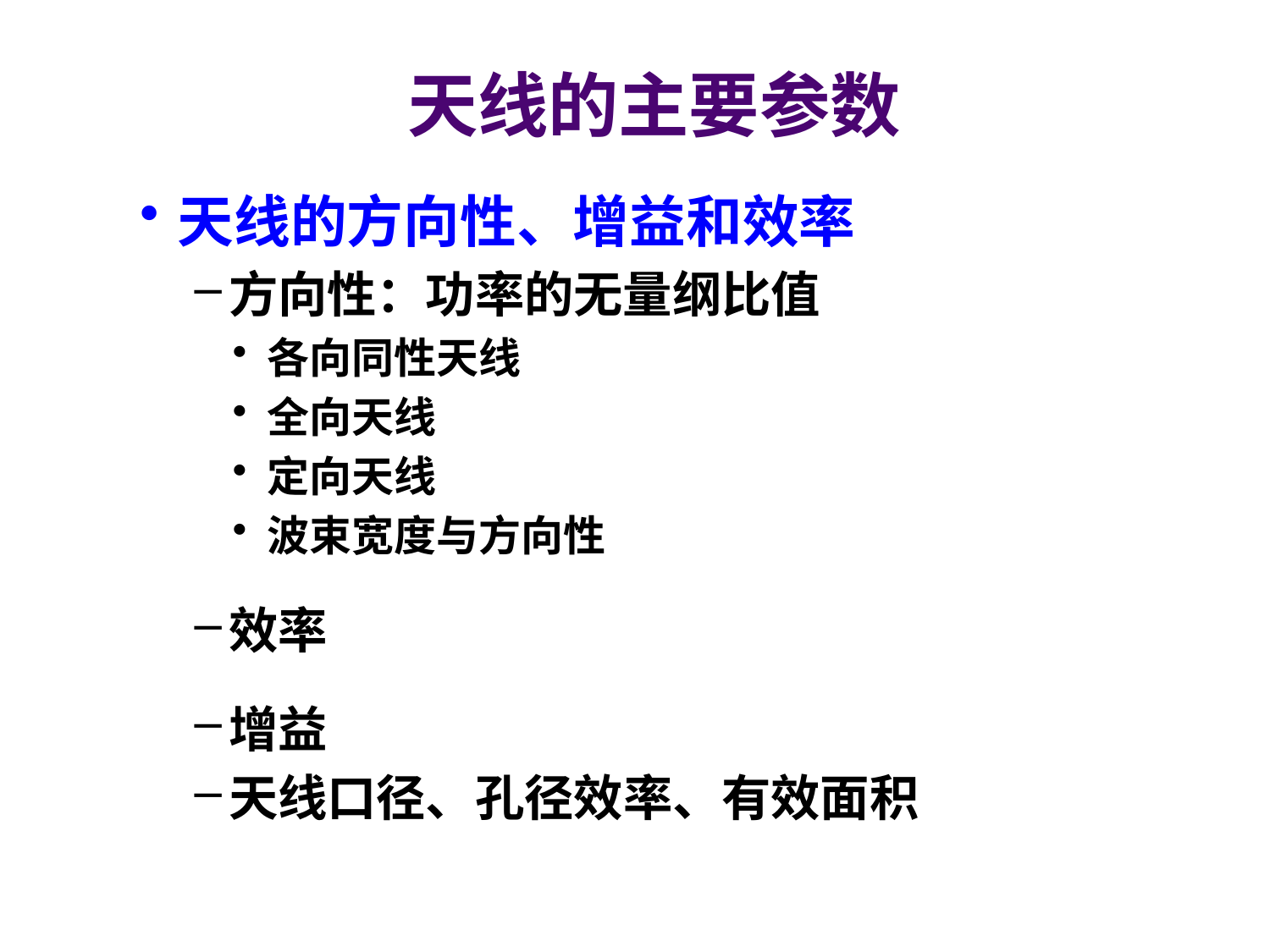

天线的主要参数
天线的方向性、增益和效率
方向性：功率的无量纲比值
各向同性天线
全向天线
定向天线
波束宽度与方向性
效率
增益
天线口径、孔径效率、有效面积